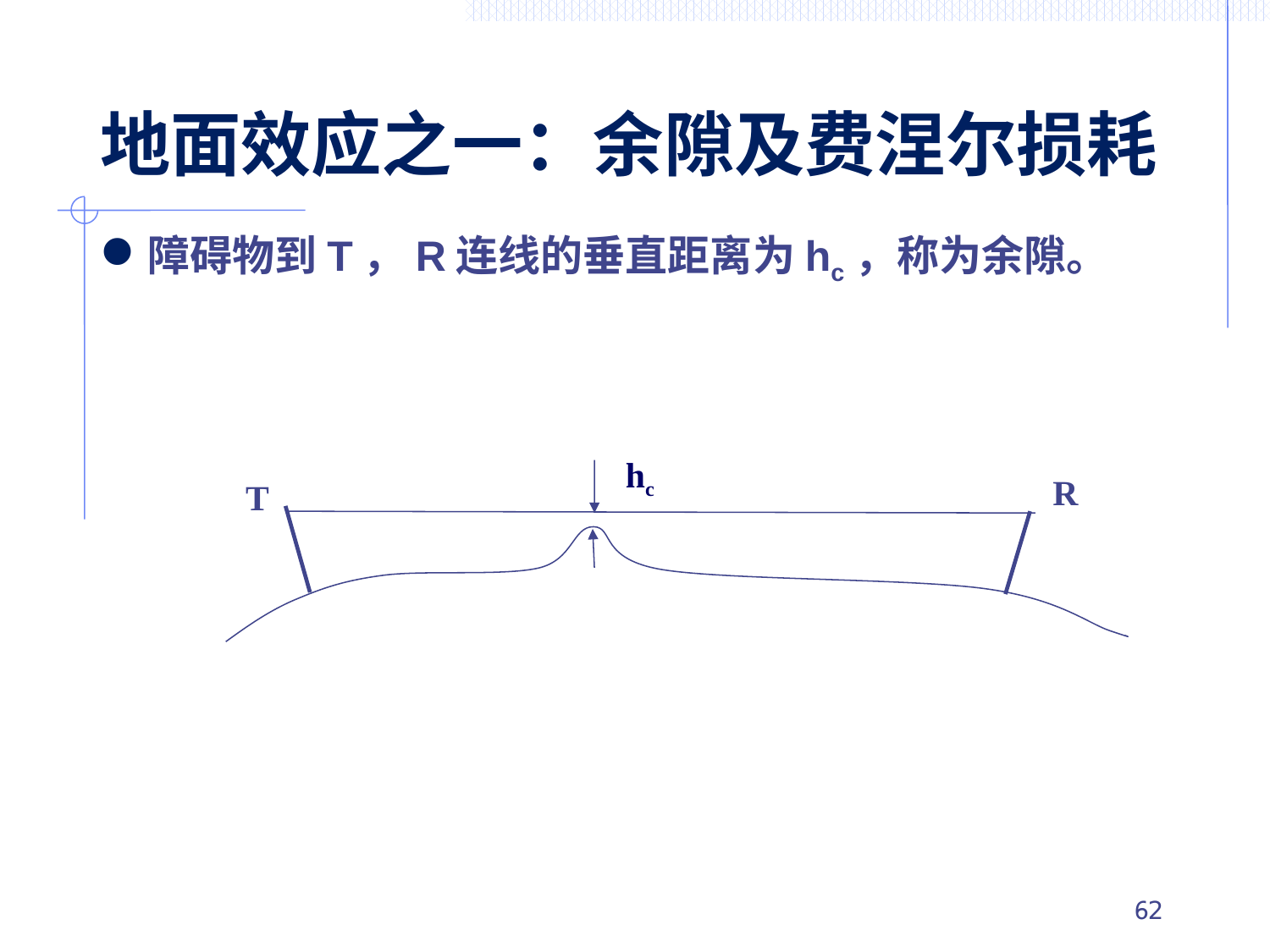

# 地面效应之一：余隙及费涅尔损耗
障碍物到T，R连线的垂直距离为hc，称为余隙。
hc

R
T
62